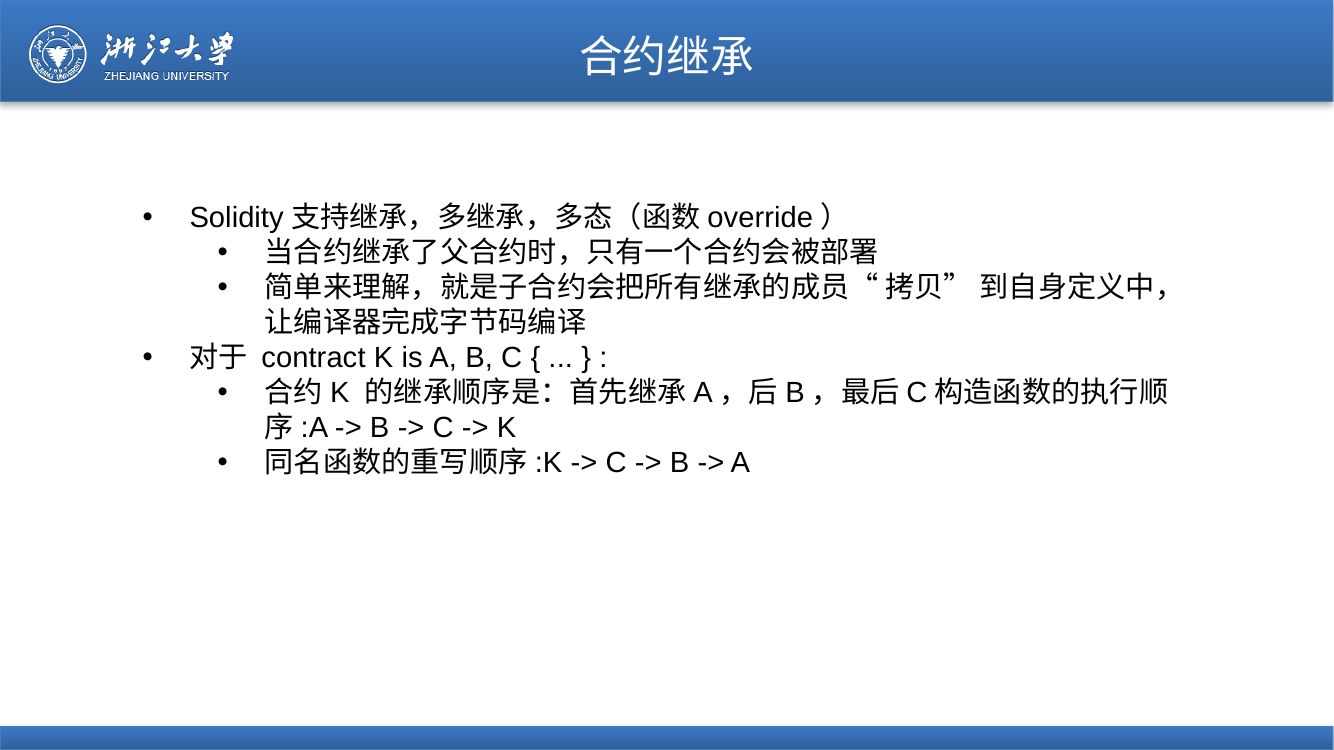

# 合约继承
Solidity支持继承，多继承，多态（函数override）
当合约继承了父合约时，只有一个合约会被部署
简单来理解，就是子合约会把所有继承的成员“ 拷贝” 到自身定义中，让编译器完成字节码编译
对于 contract K is A, B, C { ... } :
合约K 的继承顺序是：首先继承A，后B，最后C构造函数的执行顺序:A -> B -> C -> K
同名函数的重写顺序:K -> C -> B -> A